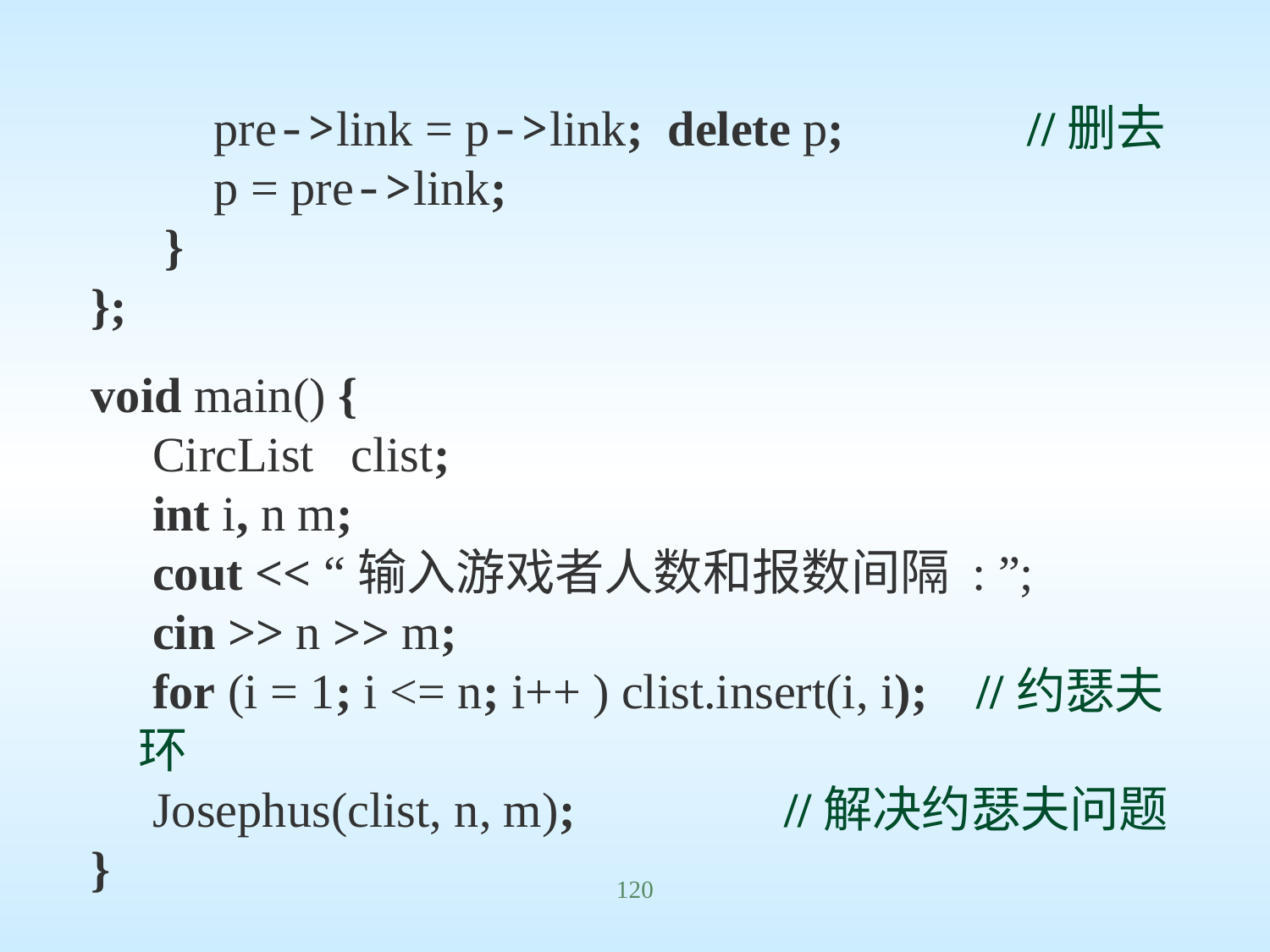

pre->link = p->link;  delete p;     	//删去
          p = pre->link;
      }
};

void main() {
     CircList   clist;
     int i, n m;
     cout << “输入游戏者人数和报数间隔 : ”;
     cin >> n >> m;
     for (i = 1; i <= n; i++ ) clist.insert(i, i);    //约瑟夫环
     Josephus(clist, n, m);                 //解决约瑟夫问题
}

120